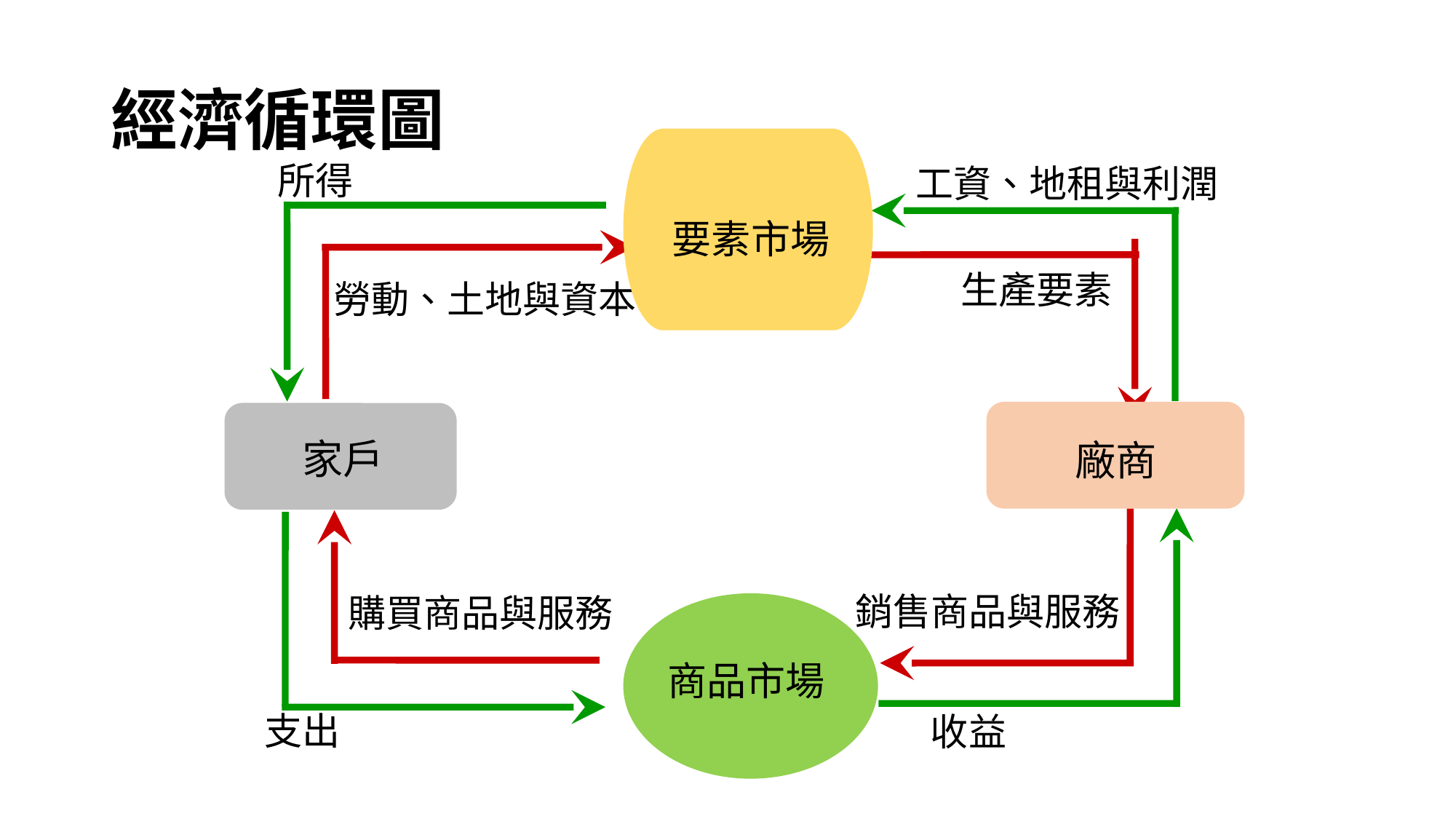

# 經濟循環圖

要素市場

所得
工資、地租與利潤

廠商

家戶

銷售商品與服務

收益

購買商品與服務

支出

勞動、土地與資本

生產要素
商品市場